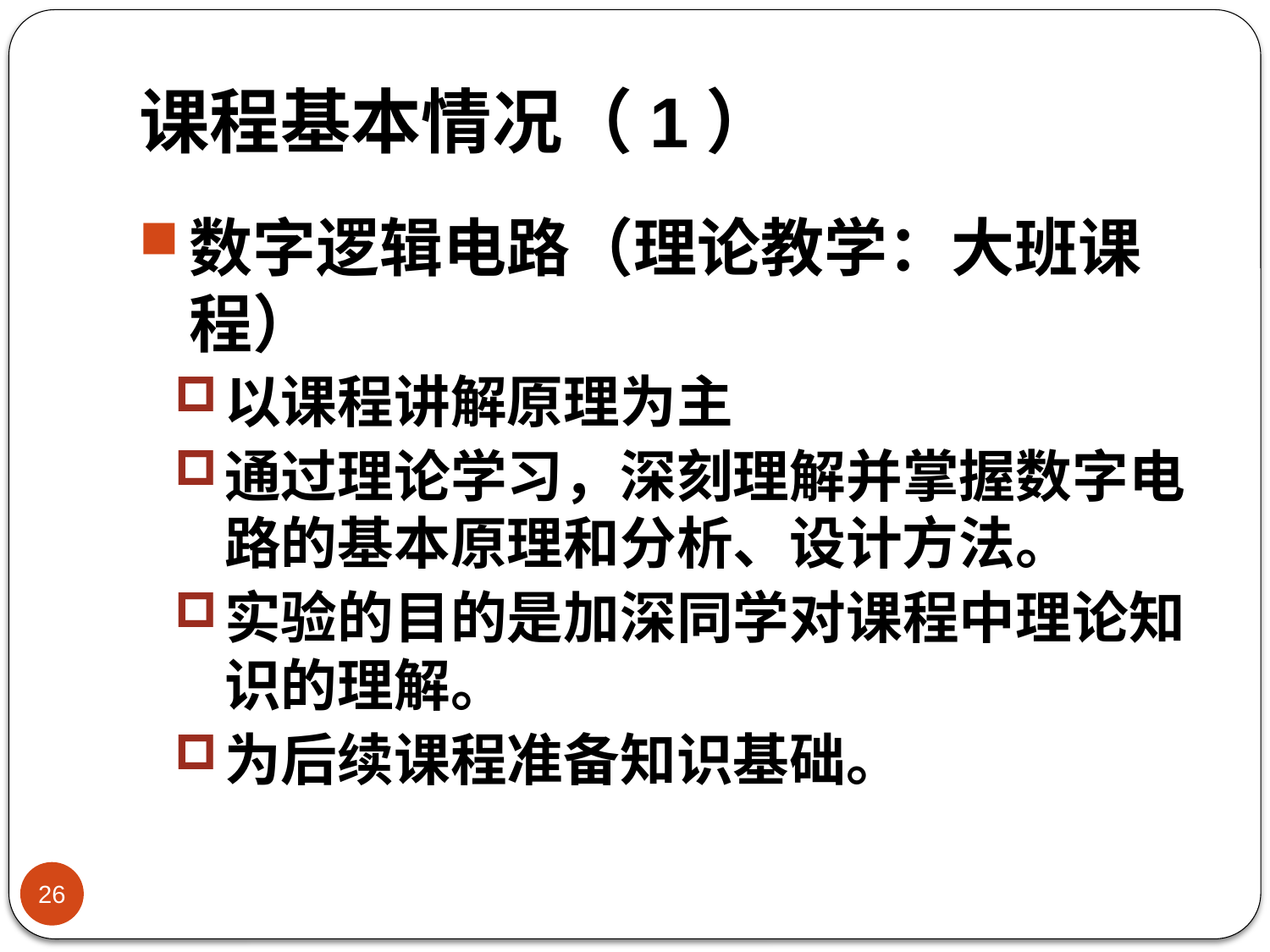

# 课程基本情况（1）
数字逻辑电路（理论教学：大班课程）
以课程讲解原理为主
通过理论学习，深刻理解并掌握数字电路的基本原理和分析、设计方法。
实验的目的是加深同学对课程中理论知识的理解。
为后续课程准备知识基础。
26